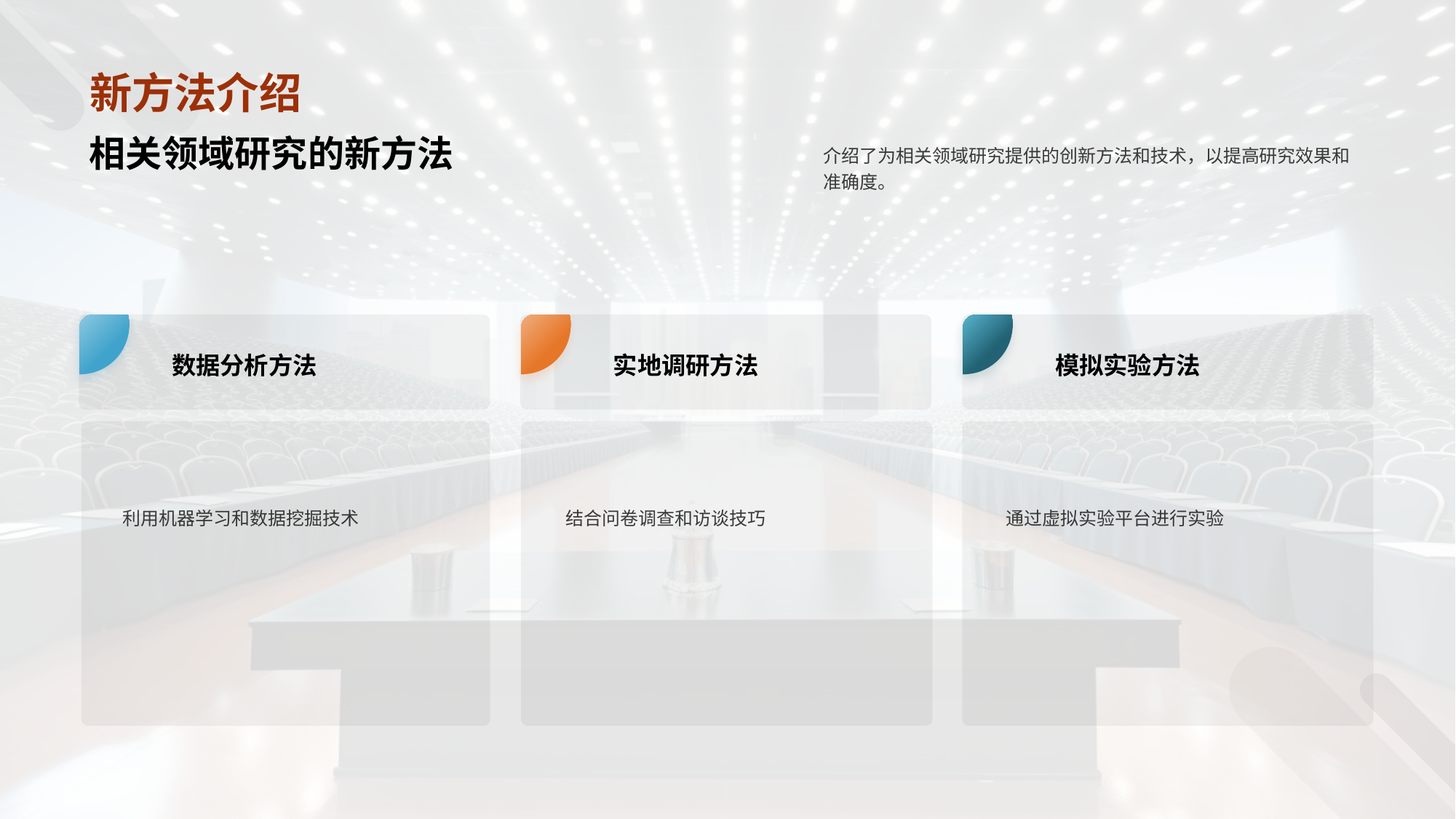

相关领域研究的新方法
介绍了为相关领域研究提供的创新方法和技术，以提高研究效果和准确度。

数据分析方法
实地调研方法
模拟实验方法

利用机器学习和数据挖掘技术
结合问卷调查和访谈技巧
通过虚拟实验平台进行实验
# 新方法介绍